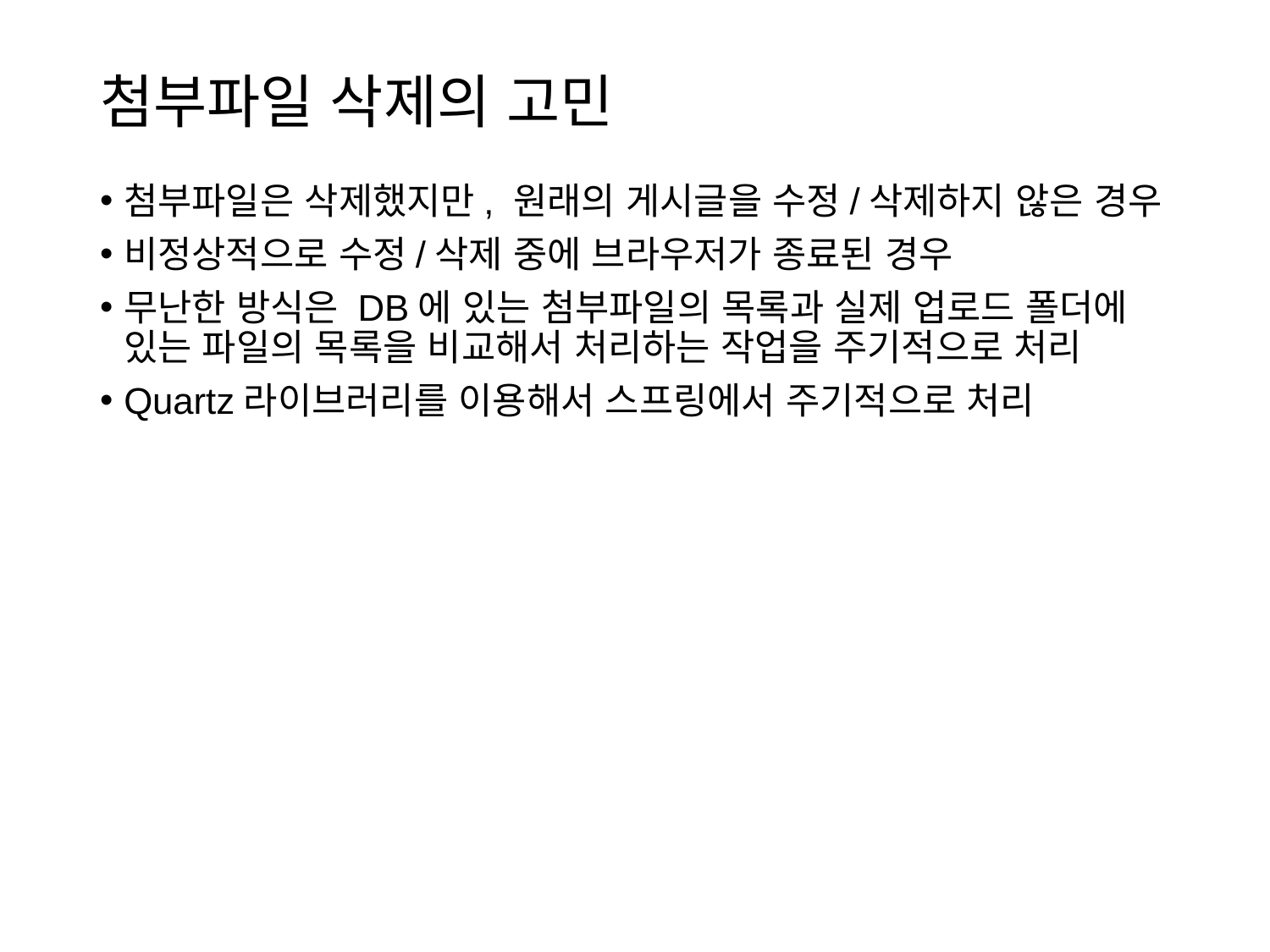

# 첨부파일 삭제의 고민
첨부파일은 삭제했지만, 원래의 게시글을 수정/삭제하지 않은 경우
비정상적으로 수정/삭제 중에 브라우저가 종료된 경우
무난한 방식은 DB에 있는 첨부파일의 목록과 실제 업로드 폴더에 있는 파일의 목록을 비교해서 처리하는 작업을 주기적으로 처리
Quartz라이브러리를 이용해서 스프링에서 주기적으로 처리